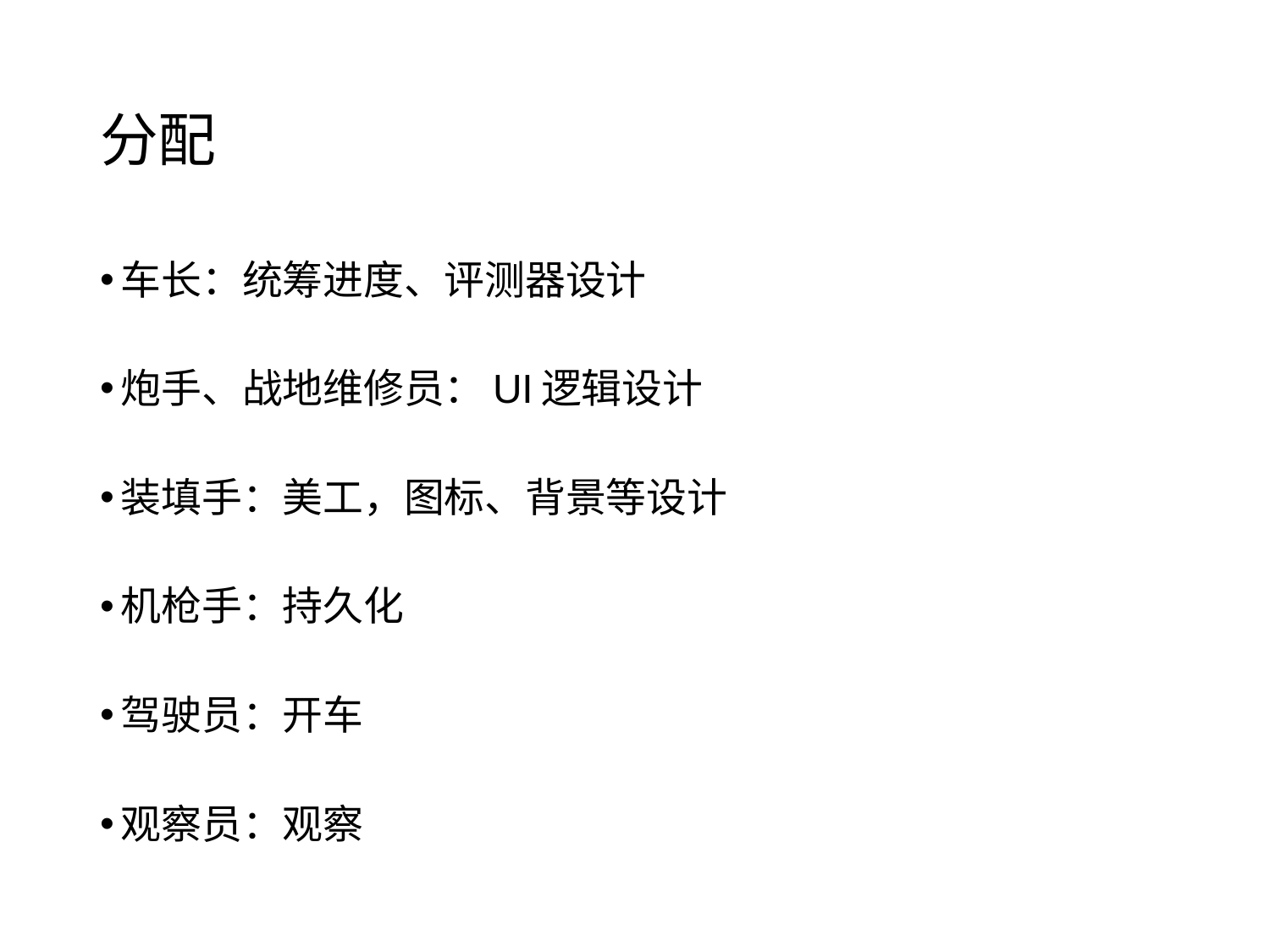

# 分配
车长：统筹进度、评测器设计

炮手、战地维修员：UI逻辑设计

装填手：美工，图标、背景等设计

机枪手：持久化

驾驶员：开车

观察员：观察